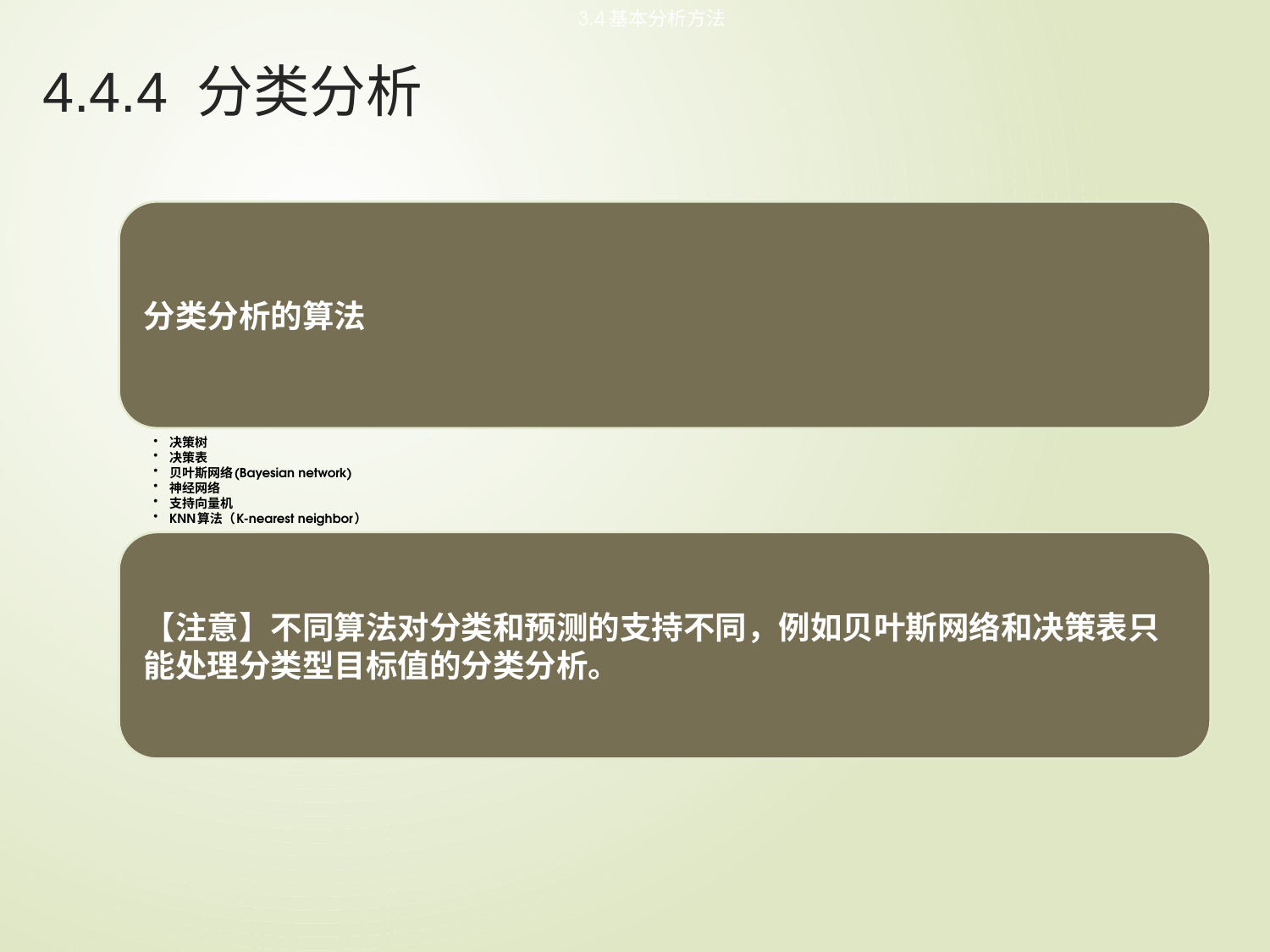

3.4基本分析方法
# 4.4.4 分类分析
分类分析的算法
决策树
决策表
贝叶斯网络(Bayesian network)
神经网络
支持向量机
KNN算法（K-nearest neighbor）
【注意】不同算法对分类和预测的支持不同，例如贝叶斯网络和决策表只能处理分类型目标值的分类分析。